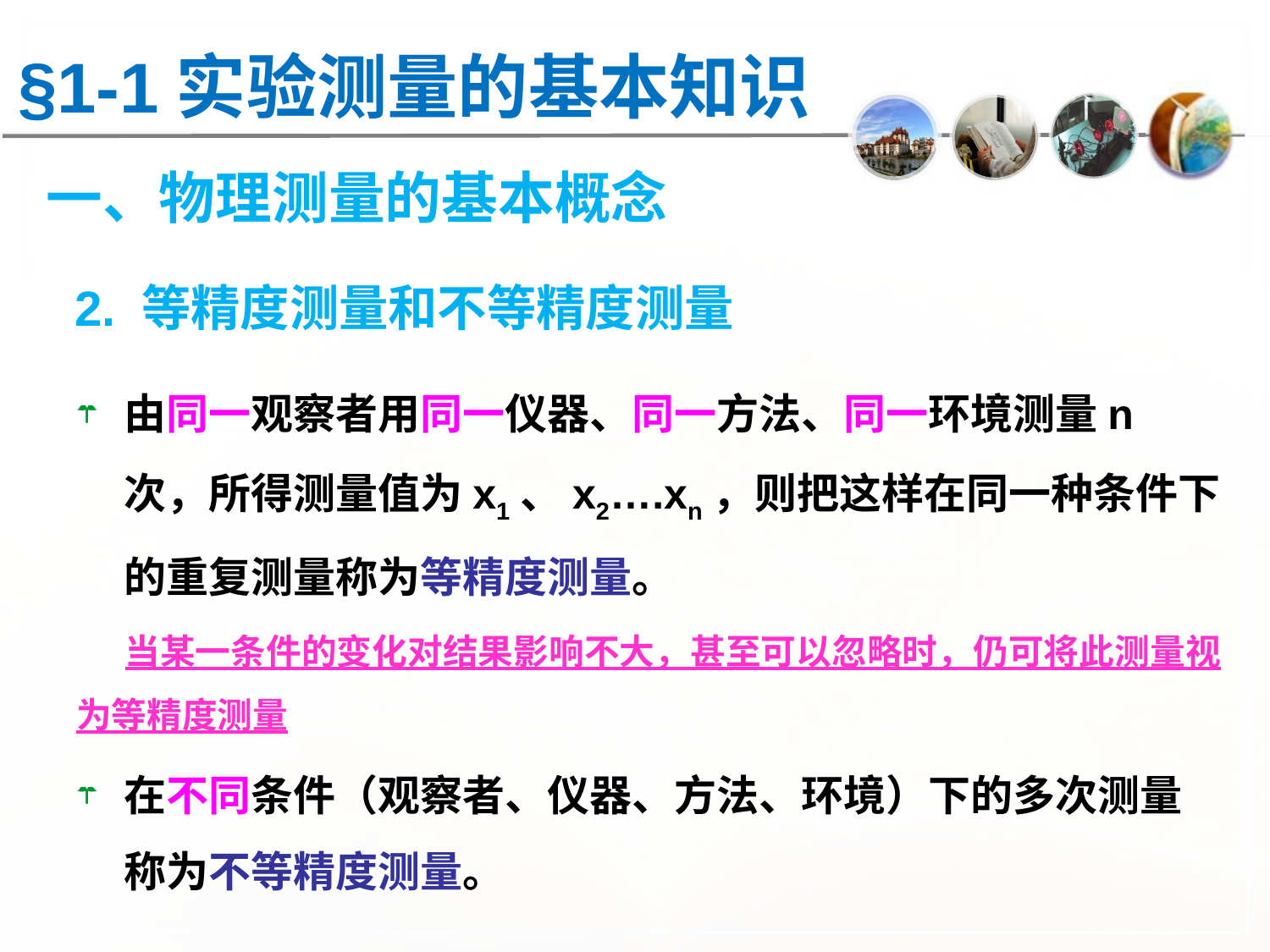

§1-1实验测量的基本知识
一、物理测量的基本概念
 2. 等精度测量和不等精度测量
由同一观察者用同一仪器、同一方法、同一环境测量n次，所得测量值为x1、x2….xn，则把这样在同一种条件下的重复测量称为等精度测量。
     当某一条件的变化对结果影响不大，甚至可以忽略时，仍可将此测量视为等精度测量
在不同条件（观察者、仪器、方法、环境）下的多次测量称为不等精度测量。